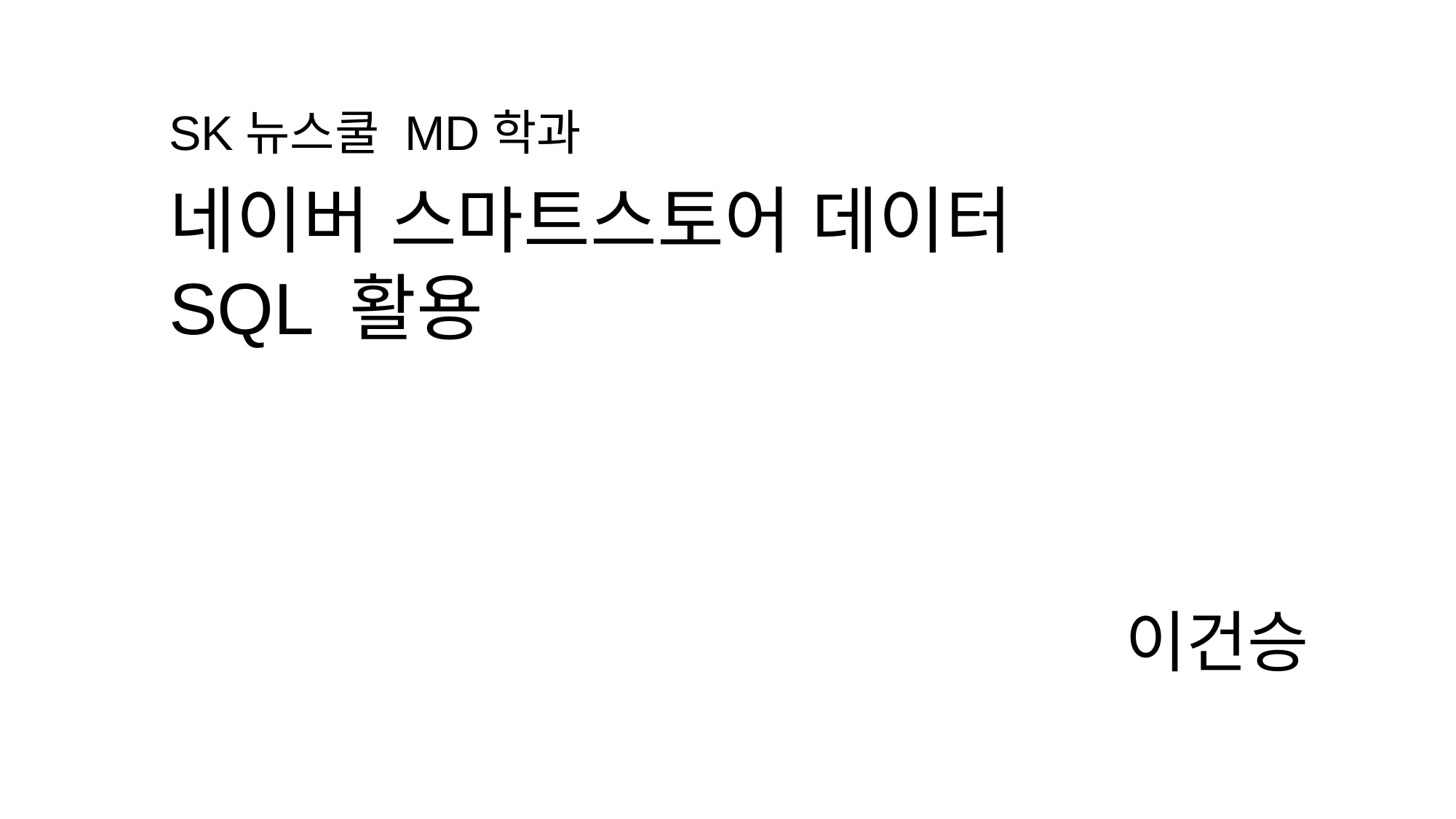

SK뉴스쿨 MD학과
네이버 스마트스토어 데이터
SQL 활용

이건승